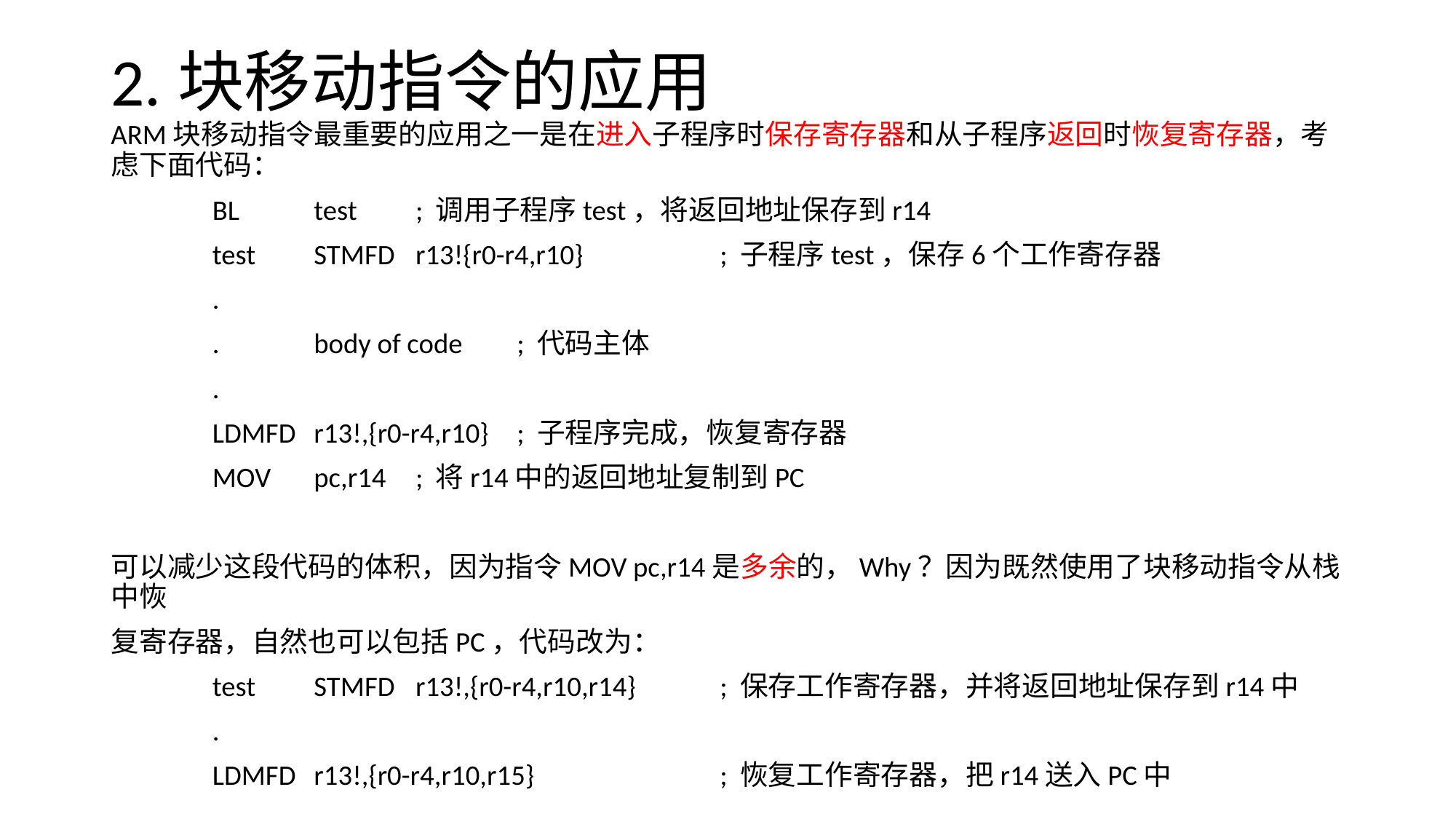

# 2.块移动指令的应用
ARM块移动指令最重要的应用之一是在进入子程序时保存寄存器和从子程序返回时恢复寄存器，考虑下面代码：
		BL	test			; 调用子程序test，将返回地址保存到r14
	test 	STMFD	r13!{r0-r4,r10}		; 子程序test，保存6个工作寄存器
		.
		.	body of code		; 代码主体
		.
		LDMFD	r13!,{r0-r4,r10}		; 子程序完成，恢复寄存器
		MOV	pc,r14			; 将r14中的返回地址复制到PC

可以减少这段代码的体积，因为指令MOV pc,r14是多余的，Why？因为既然使用了块移动指令从栈中恢
复寄存器，自然也可以包括PC，代码改为：
	test 	STMFD 	r13!,{r0-r4,r10,r14}		; 保存工作寄存器，并将返回地址保存到r14中
		.
		LDMFD	r13!,{r0-r4,r10,r15}		; 恢复工作寄存器，把r14送入PC中